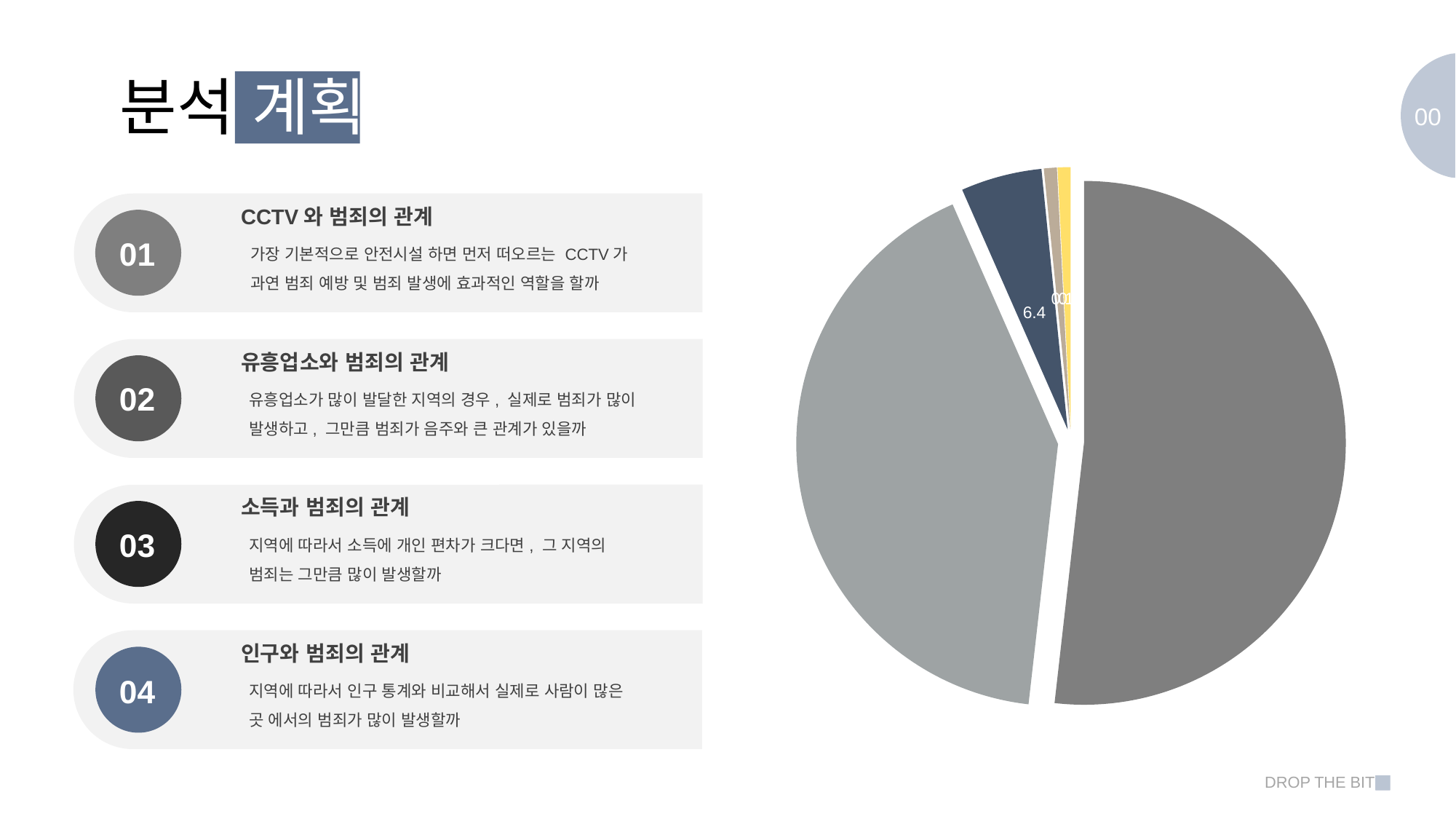

분석 계획

00

[unsupported chart]

CCTV와 범죄의 관계

01
가장 기본적으로 안전시설 하면 먼저 떠오르는 CCTV가 과연 범죄 예방 및 범죄 발생에 효과적인 역할을 할까
유흥업소와 범죄의 관계

02
유흥업소가 많이 발달한 지역의 경우, 실제로 범죄가 많이 발생하고, 그만큼 범죄가 음주와 큰 관계가 있을까
소득과 범죄의 관계

03
지역에 따라서 소득에 개인 편차가 크다면, 그 지역의 범죄는 그만큼 많이 발생할까
인구와 범죄의 관계

04
지역에 따라서 인구 통계와 비교해서 실제로 사람이 많은 곳 에서의 범죄가 많이 발생할까
DROP THE BIT